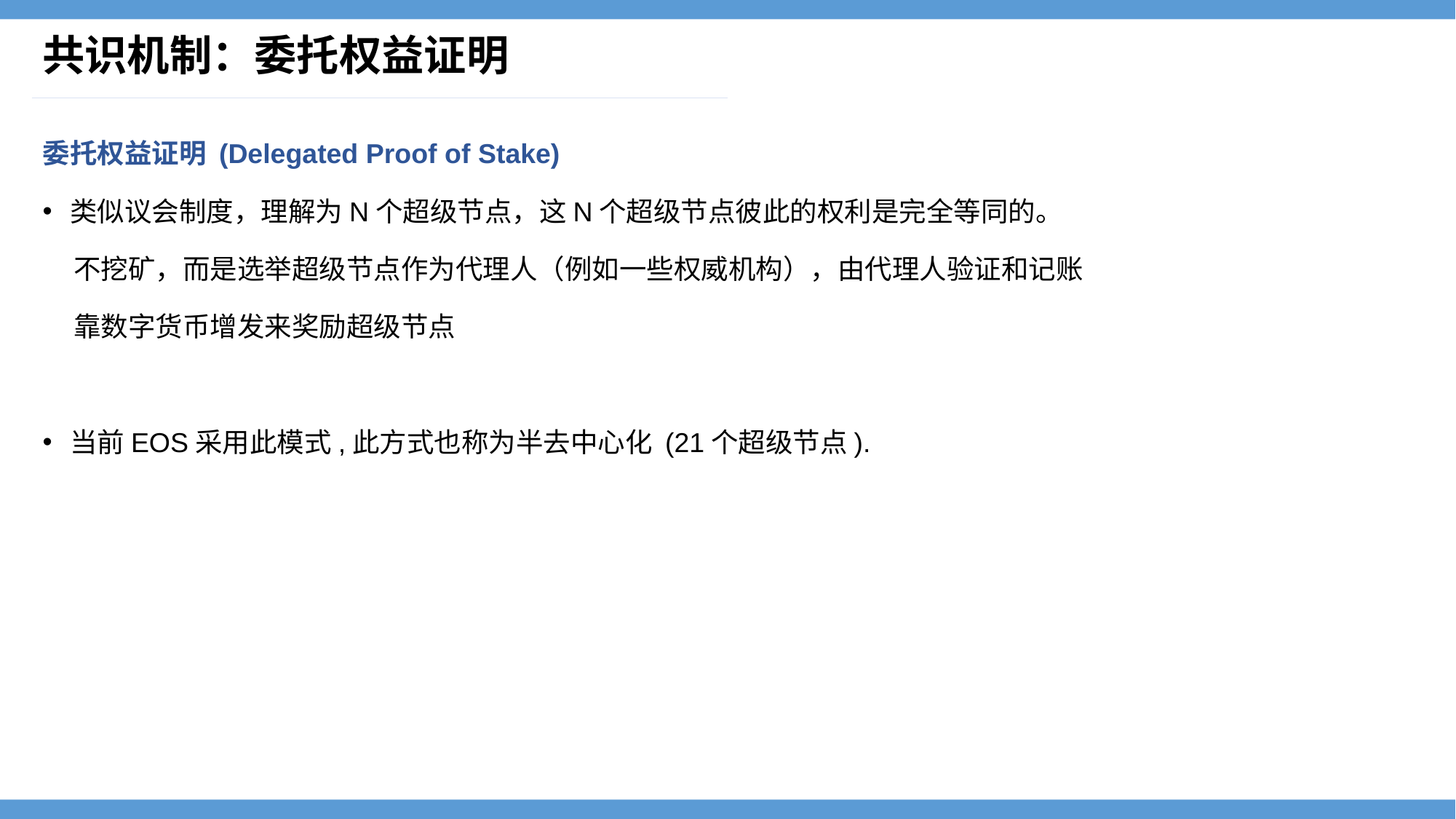

# 共识机制：委托权益证明
委托权益证明 (Delegated Proof of Stake)
类似议会制度，理解为N个超级节点，这N个超级节点彼此的权利是完全等同的。
    不挖矿，而是选举超级节点作为代理人（例如一些权威机构），由代理人验证和记账
    靠数字货币增发来奖励超级节点

当前EOS采用此模式,此方式也称为半去中心化 (21个超级节点).